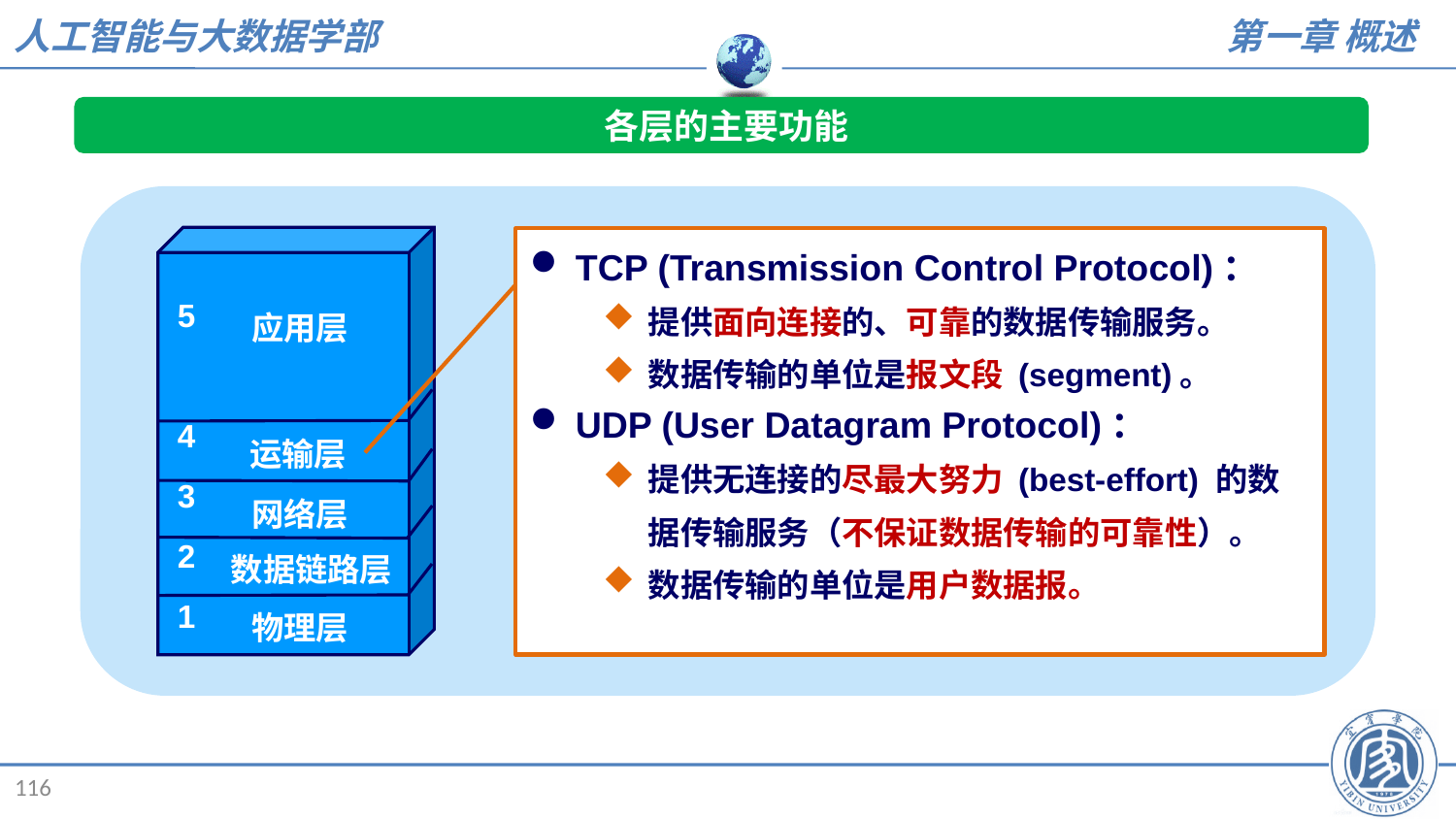

各层的主要功能

5

4
3
2
1
应用层

运输层

网络层

数据链路层

物理层
TCP (Transmission Control Protocol)：
提供面向连接的、可靠的数据传输服务。
数据传输的单位是报文段 (segment)。
UDP (User Datagram Protocol)：
提供无连接的尽最大努力 (best-effort) 的数据传输服务（不保证数据传输的可靠性）。
数据传输的单位是用户数据报。

116